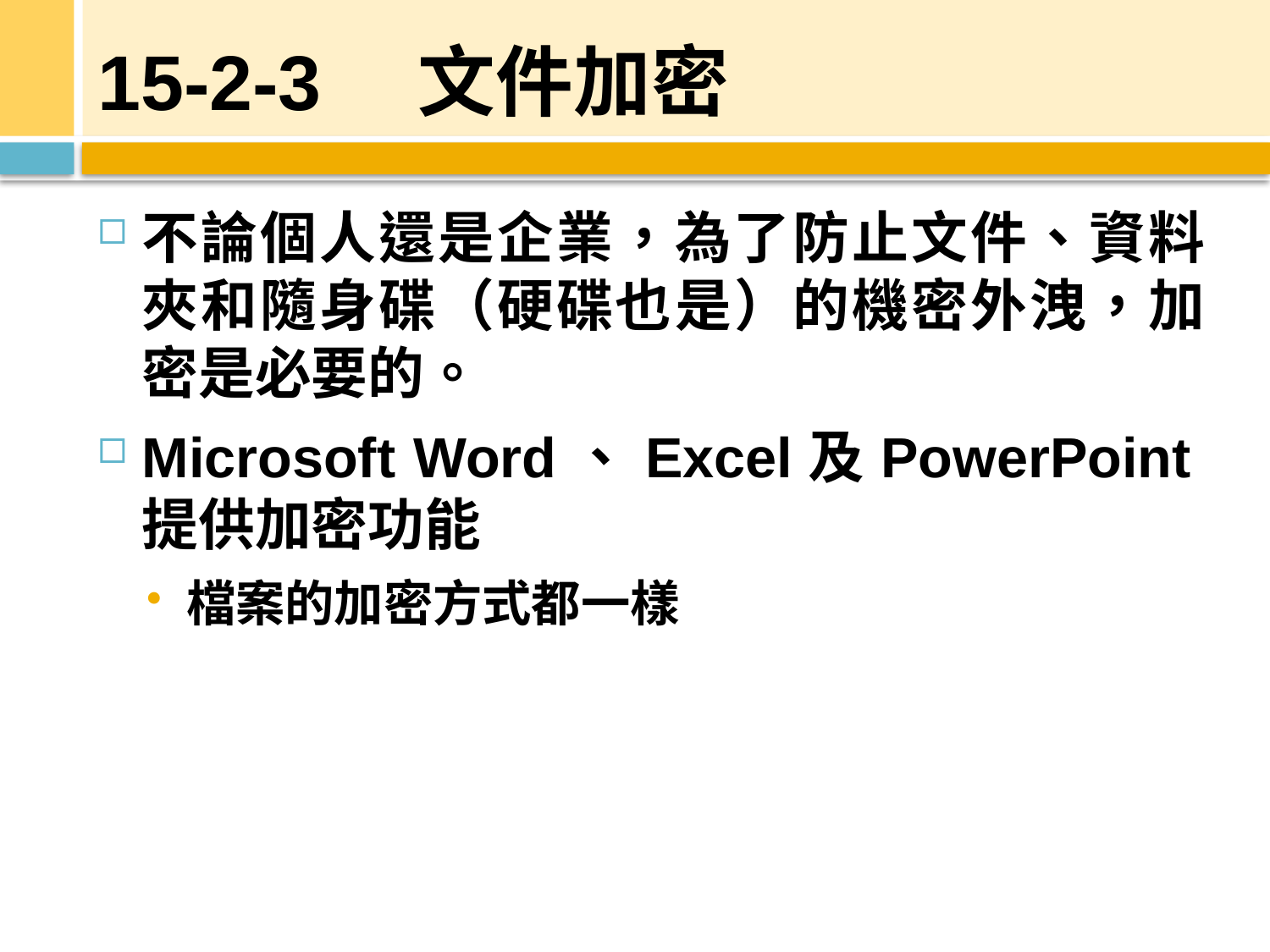

# 15-2-3　文件加密
不論個人還是企業，為了防止文件、資料夾和隨身碟（硬碟也是）的機密外洩，加密是必要的。
Microsoft Word、Excel及PowerPoint提供加密功能
檔案的加密方式都一樣